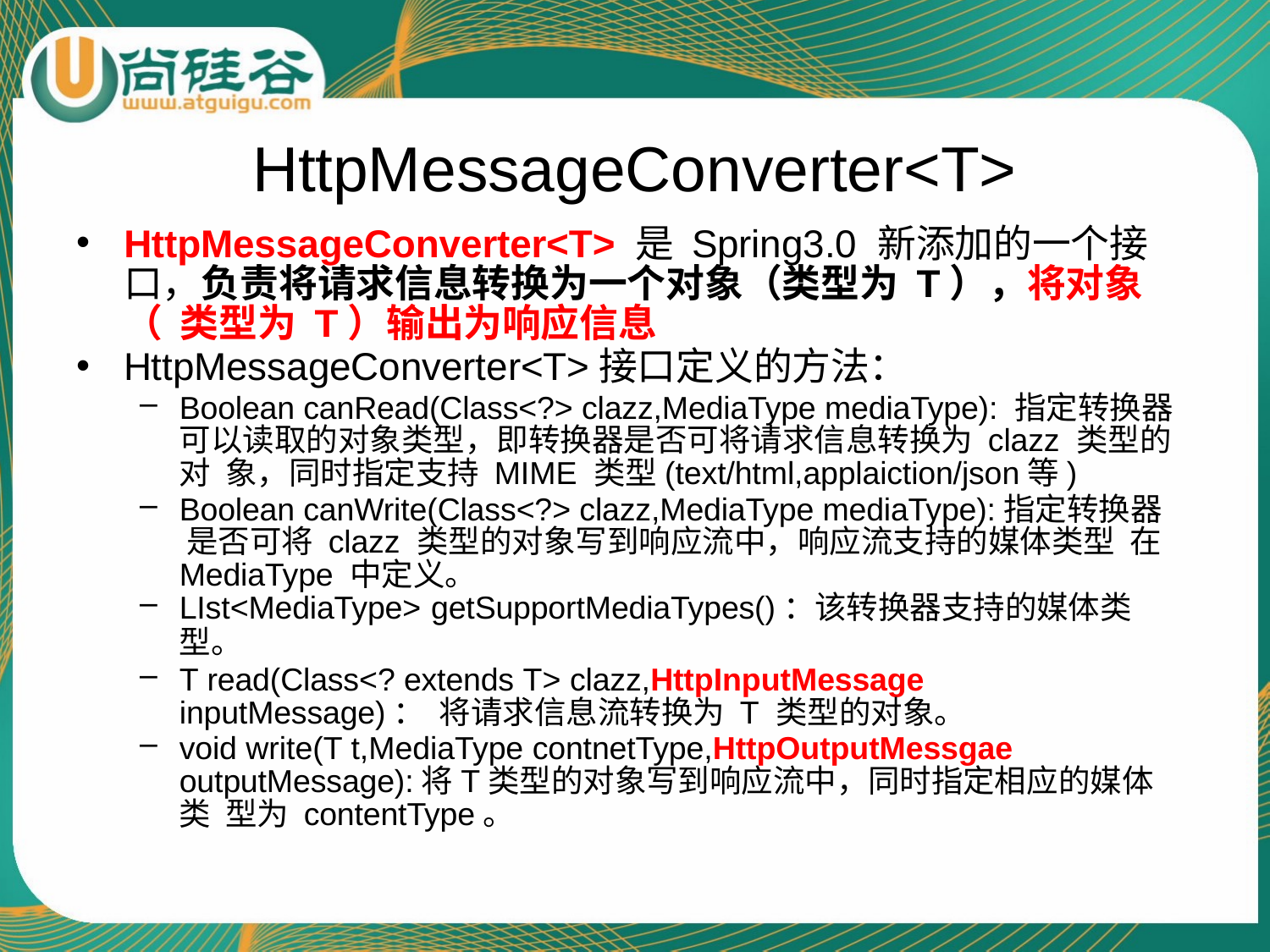

# HttpMessageConverter<T>
HttpMessageConverter<T> 是 Spring3.0 新添加的一个接  口，负责将请求信息转换为一个对象（类型为 T），将对象（  类型为 T）输出为响应信息
HttpMessageConverter<T>接口定义的方法：
Boolean canRead(Class<?> clazz,MediaType mediaType): 指定转换器  可以读取的对象类型，即转换器是否可将请求信息转换为 clazz 类型的对  象，同时指定支持 MIME 类型(text/html,applaiction/json等)
Boolean canWrite(Class<?> clazz,MediaType mediaType):指定转换器  是否可将 clazz 类型的对象写到响应流中，响应流支持的媒体类型  在MediaType 中定义。
LIst<MediaType> getSupportMediaTypes()：该转换器支持的媒体类
型。
T read(Class<? extends T> clazz,HttpInputMessage inputMessage)：  将请求信息流转换为 T 类型的对象。
void write(T t,MediaType contnetType,HttpOutputMessgae  outputMessage):将T类型的对象写到响应流中，同时指定相应的媒体类  型为 contentType。